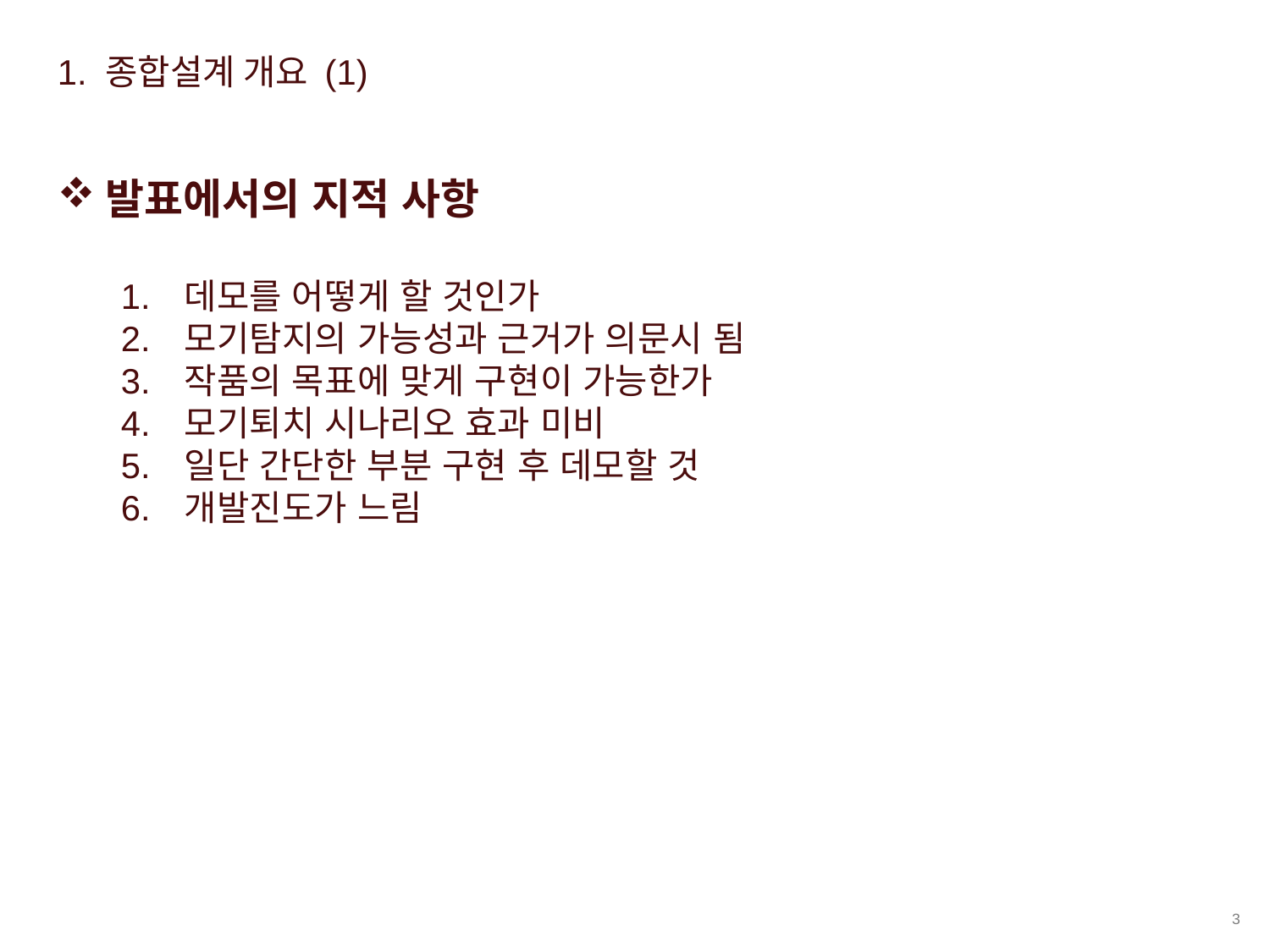

1. 종합설계 개요 (1)
발표에서의 지적 사항

데모를 어떻게 할 것인가
모기탐지의 가능성과 근거가 의문시 됨
작품의 목표에 맞게 구현이 가능한가
모기퇴치 시나리오 효과 미비
일단 간단한 부분 구현 후 데모할 것
개발진도가 느림